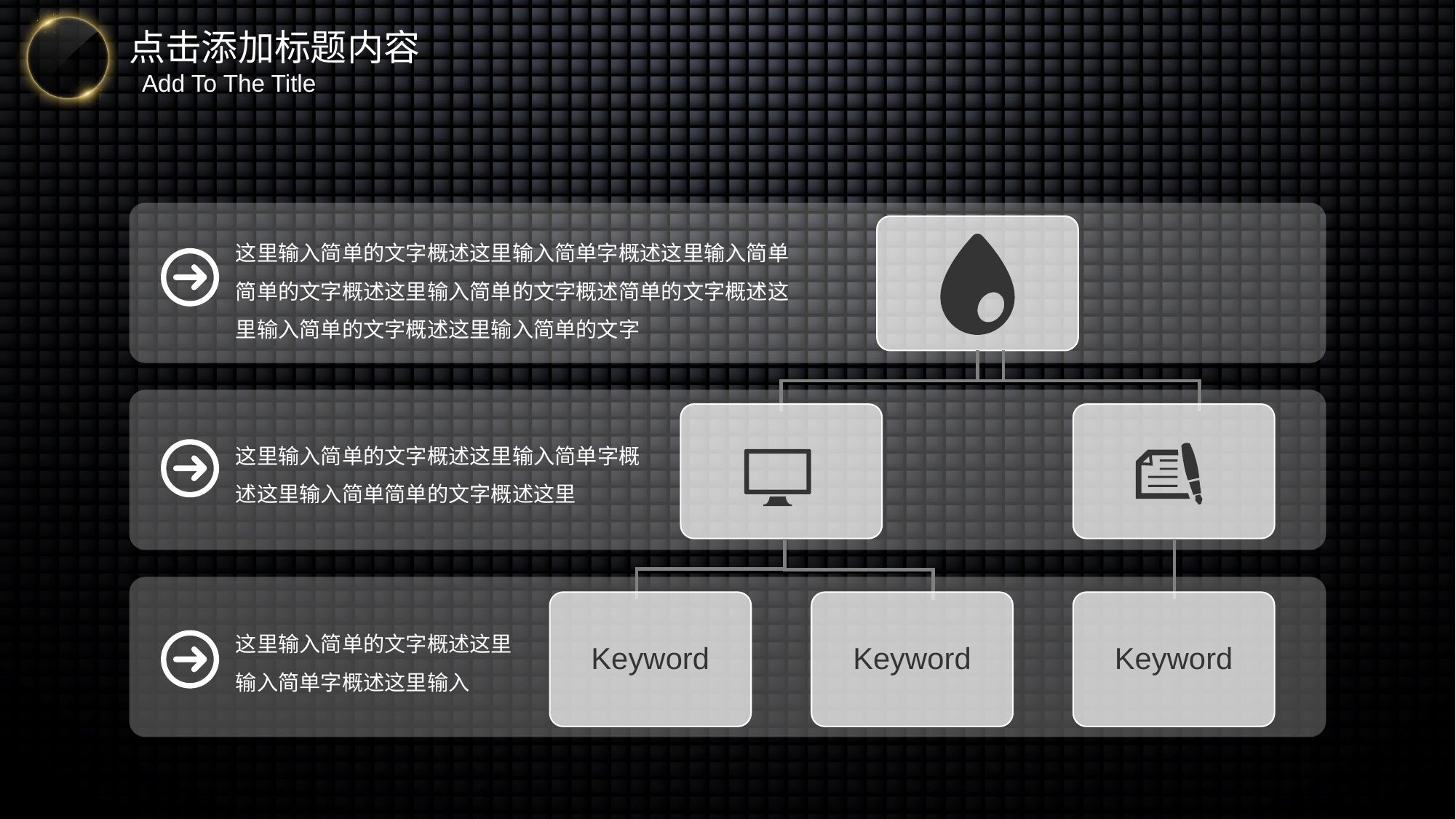

这里输入简单的文字概述这里输入简单字概述这里输入简单简单的文字概述这里输入简单的文字概述简单的文字概述这里输入简单的文字概述这里输入简单的文字

这里输入简单的文字概述这里输入简单字概述这里输入简单简单的文字概述这里

Keyword
Keyword
Keyword
这里输入简单的文字概述这里输入简单字概述这里输入